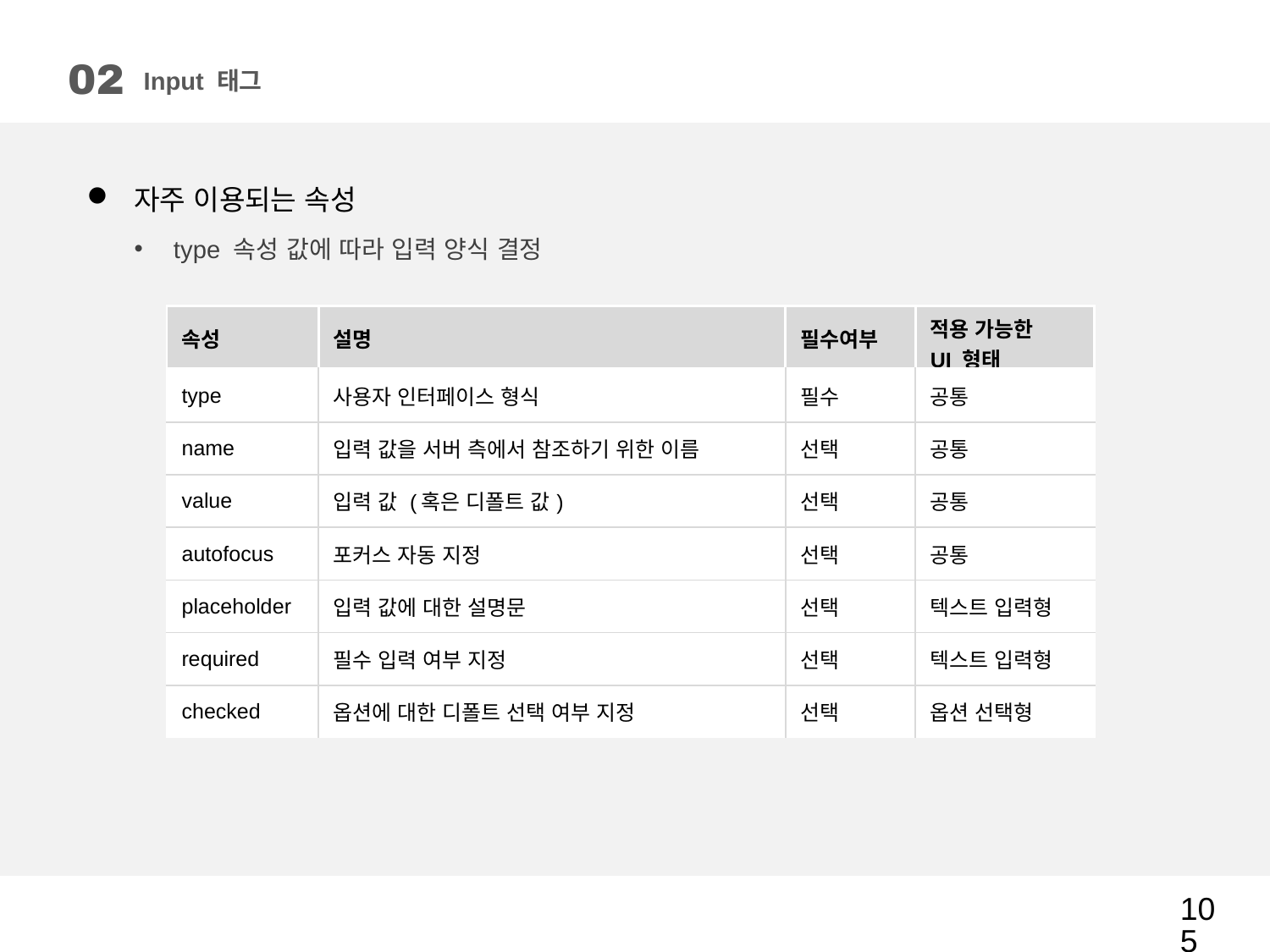

02
Input 태그
자주 이용되는 속성
type 속성 값에 따라 입력 양식 결정

| 속성 | 설명 | 필수여부 | 적용 가능한 UI 형태 |
| --- | --- | --- | --- |
| type | 사용자 인터페이스 형식 | 필수 | 공통 |
| name | 입력 값을 서버 측에서 참조하기 위한 이름 | 선택 | 공통 |
| value | 입력 값 (혹은 디폴트 값) | 선택 | 공통 |
| autofocus | 포커스 자동 지정 | 선택 | 공통 |
| placeholder | 입력 값에 대한 설명문 | 선택 | 텍스트 입력형 |
| required | 필수 입력 여부 지정 | 선택 | 텍스트 입력형 |
| checked | 옵션에 대한 디폴트 선택 여부 지정 | 선택 | 옵션 선택형 |
105